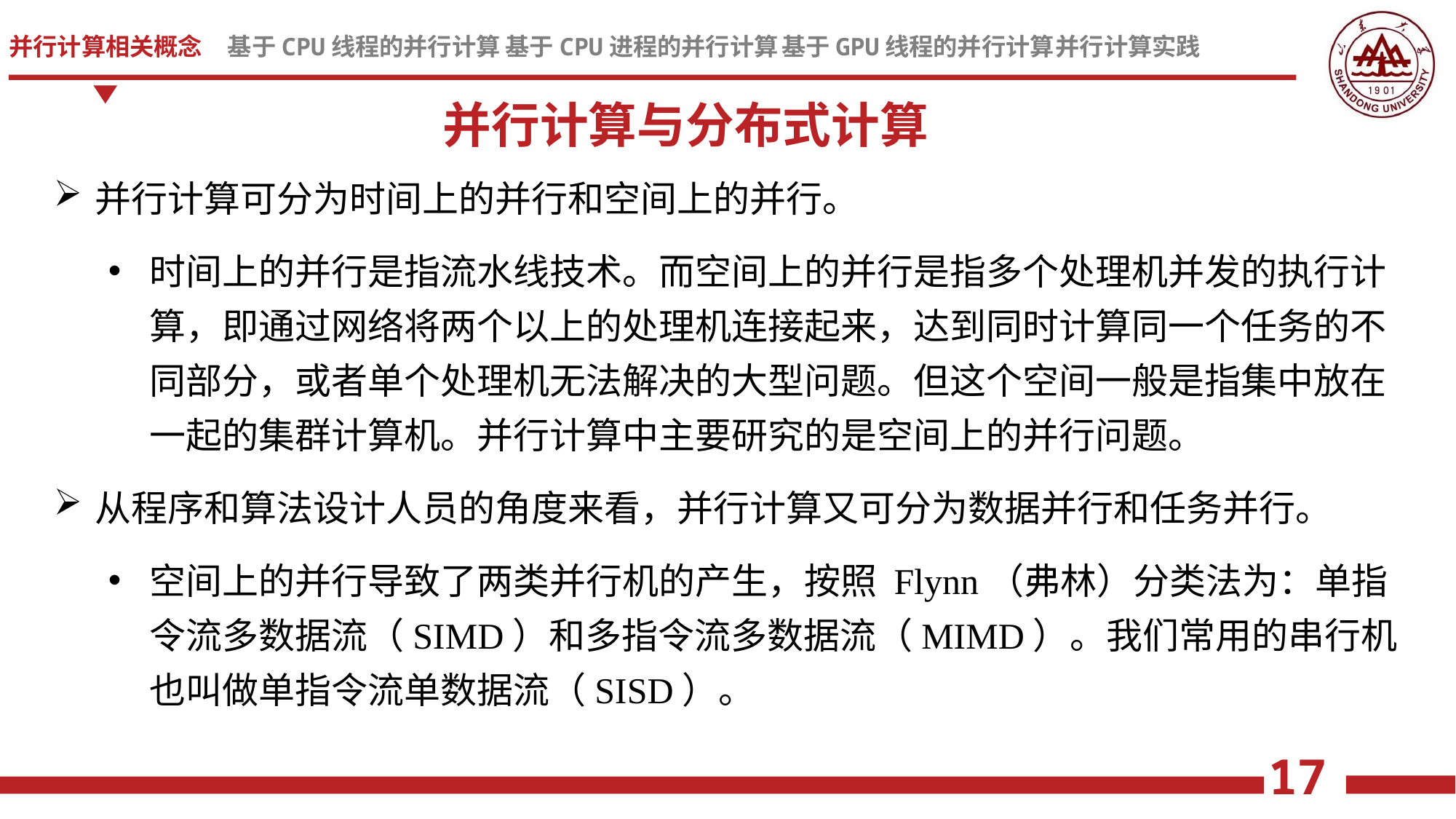

并行计算与分布式计算
并行计算可分为时间上的并行和空间上的并行。
时间上的并行是指流水线技术。而空间上的并行是指多个处理机并发的执行计算，即通过网络将两个以上的处理机连接起来，达到同时计算同一个任务的不同部分，或者单个处理机无法解决的大型问题。但这个空间一般是指集中放在一起的集群计算机。并行计算中主要研究的是空间上的并行问题。
从程序和算法设计人员的角度来看，并行计算又可分为数据并行和任务并行。
空间上的并行导致了两类并行机的产生，按照 Flynn（弗林）分类法为：单指令流多数据流（SIMD）和多指令流多数据流（MIMD）。我们常用的串行机也叫做单指令流单数据流（SISD）。